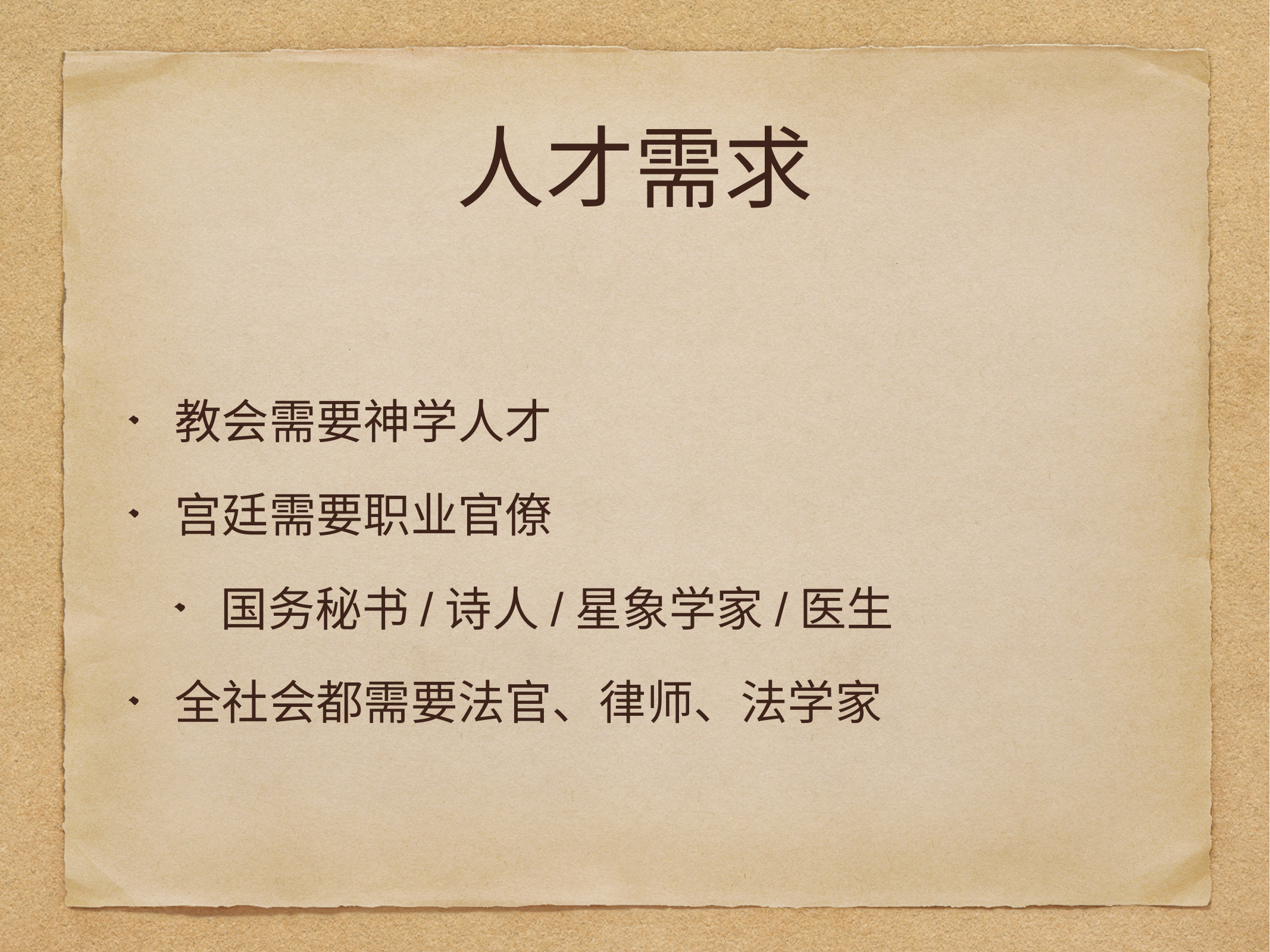

# 人才需求
教会需要神学人才
宫廷需要职业官僚
国务秘书/诗人/星象学家/医生
全社会都需要法官、律师、法学家